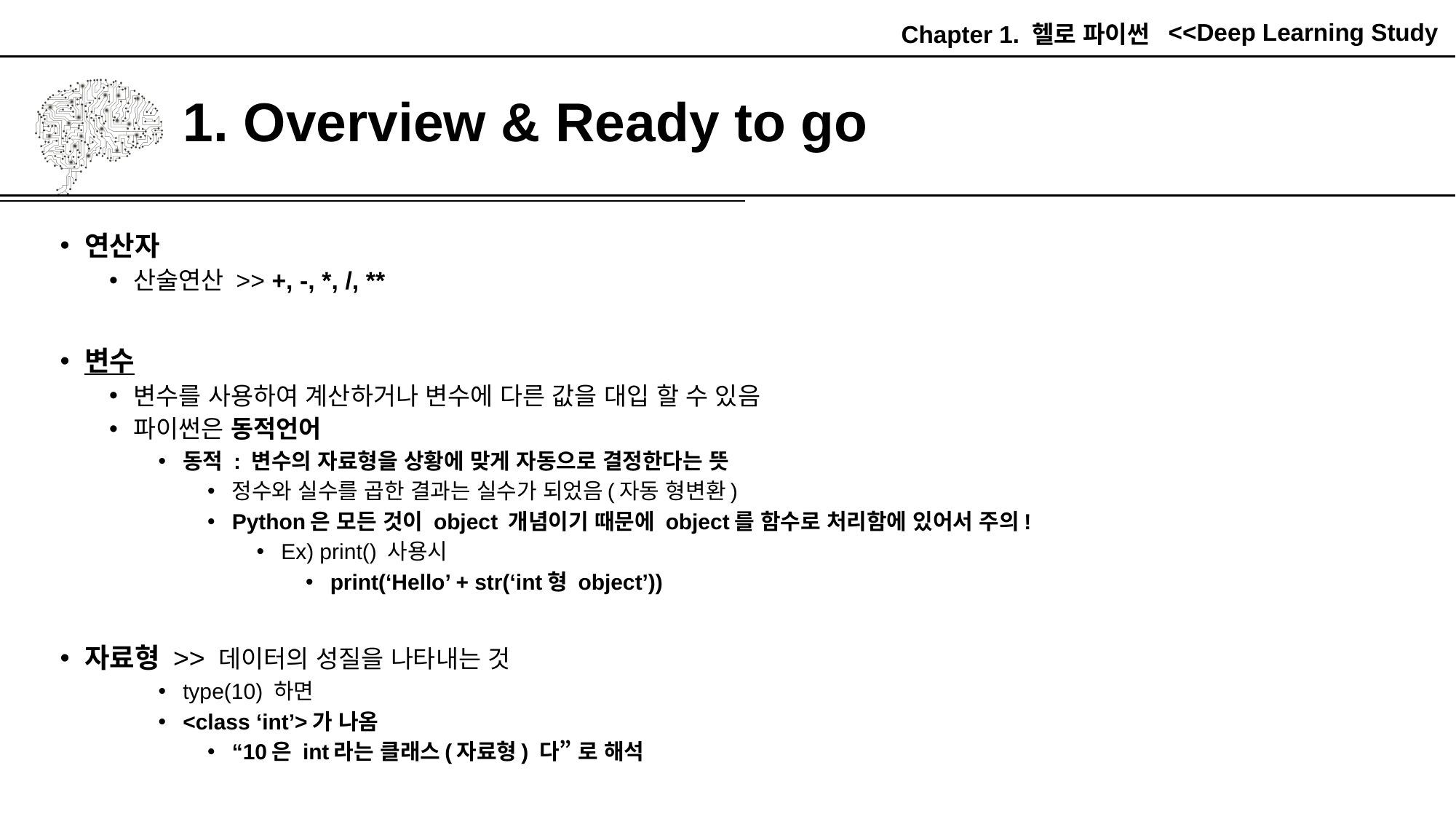

Chapter 1. 헬로 파이썬
# 1. Overview & Ready to go
연산자
산술연산 >> +, -, *, /, **

변수
변수를 사용하여 계산하거나 변수에 다른 값을 대입 할 수 있음
파이썬은 동적언어
동적 : 변수의 자료형을 상황에 맞게 자동으로 결정한다는 뜻
정수와 실수를 곱한 결과는 실수가 되었음(자동 형변환)
Python은 모든 것이 object 개념이기 때문에 object를 함수로 처리함에 있어서 주의!
Ex) print() 사용시
print(‘Hello’ + str(‘int형 object’))

자료형 >> 데이터의 성질을 나타내는 것
type(10) 하면
<class ‘int’>가 나옴
“10은 int라는 클래스(자료형) 다” 로 해석